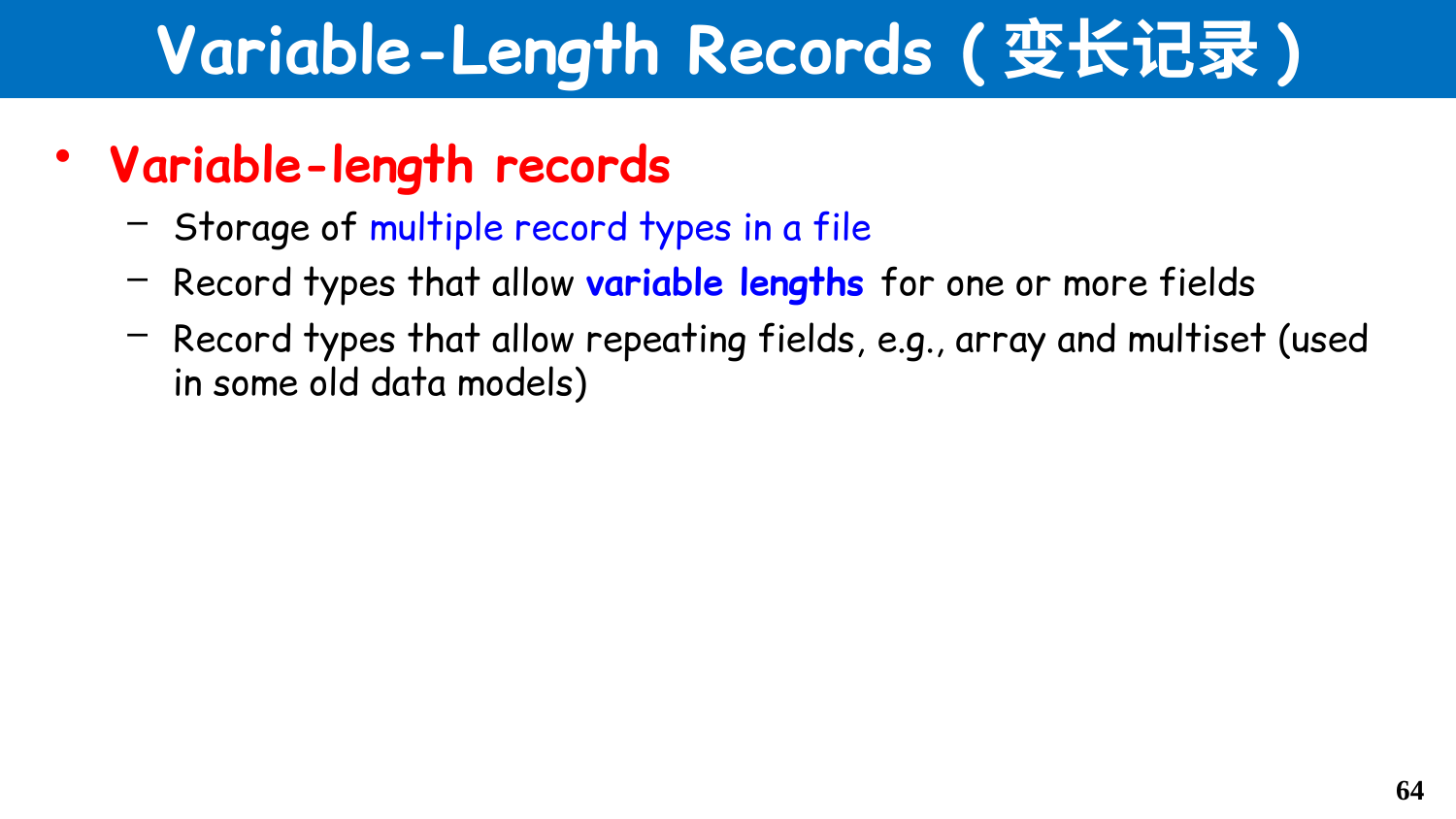

# Variable-Length Records (变长记录)
Variable-length records
Storage of multiple record types in a file
Record types that allow variable lengths for one or more fields
Record types that allow repeating fields, e.g., array and multiset (used in some old data models)